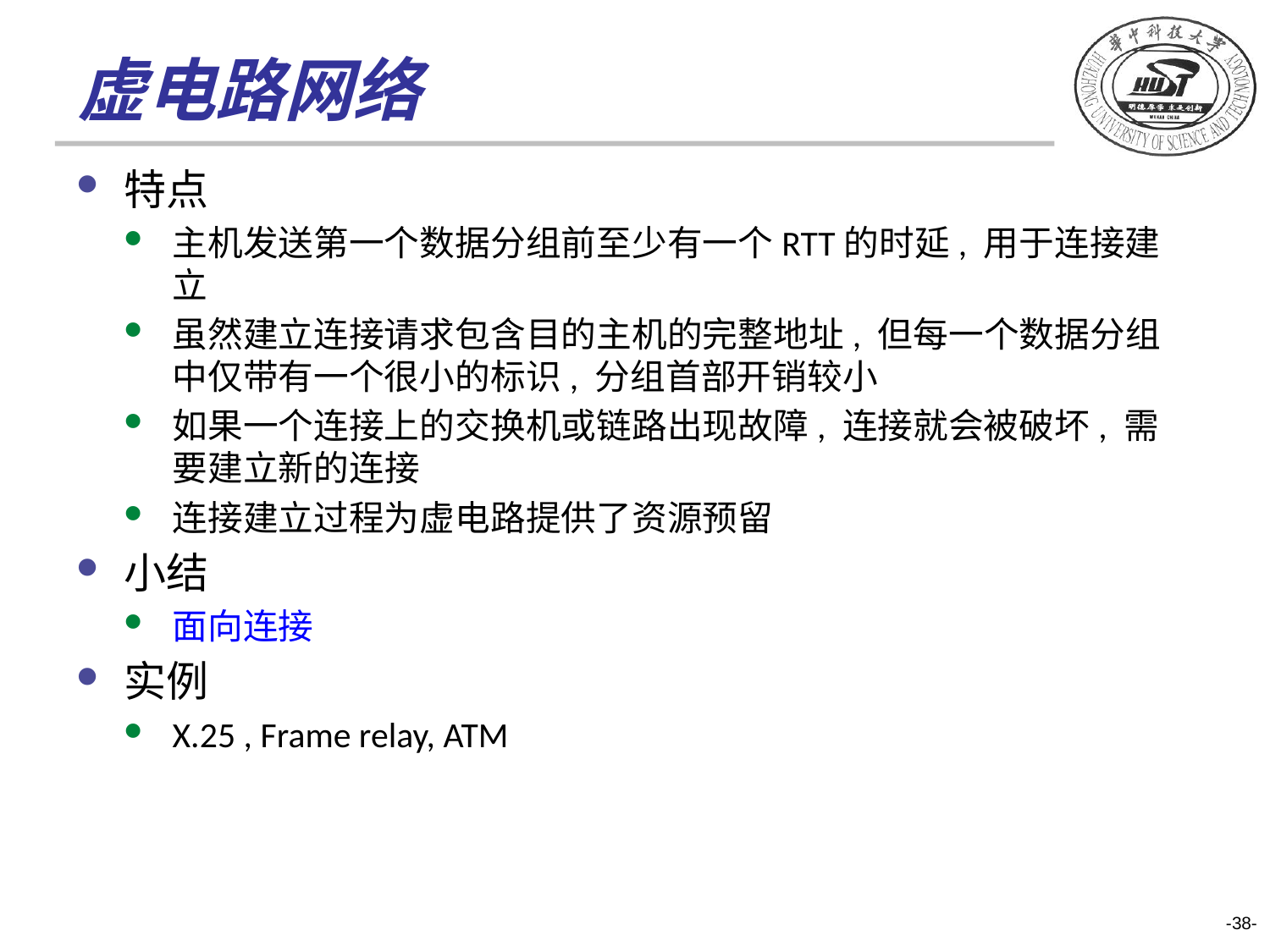

# 虚电路网络
特点
主机发送第一个数据分组前至少有一个RTT的时延, 用于连接建立
虽然建立连接请求包含目的主机的完整地址, 但每一个数据分组中仅带有一个很小的标识, 分组首部开销较小
如果一个连接上的交换机或链路出现故障, 连接就会被破坏, 需要建立新的连接
连接建立过程为虚电路提供了资源预留
小结
面向连接
实例
X.25 , Frame relay, ATM
-38-